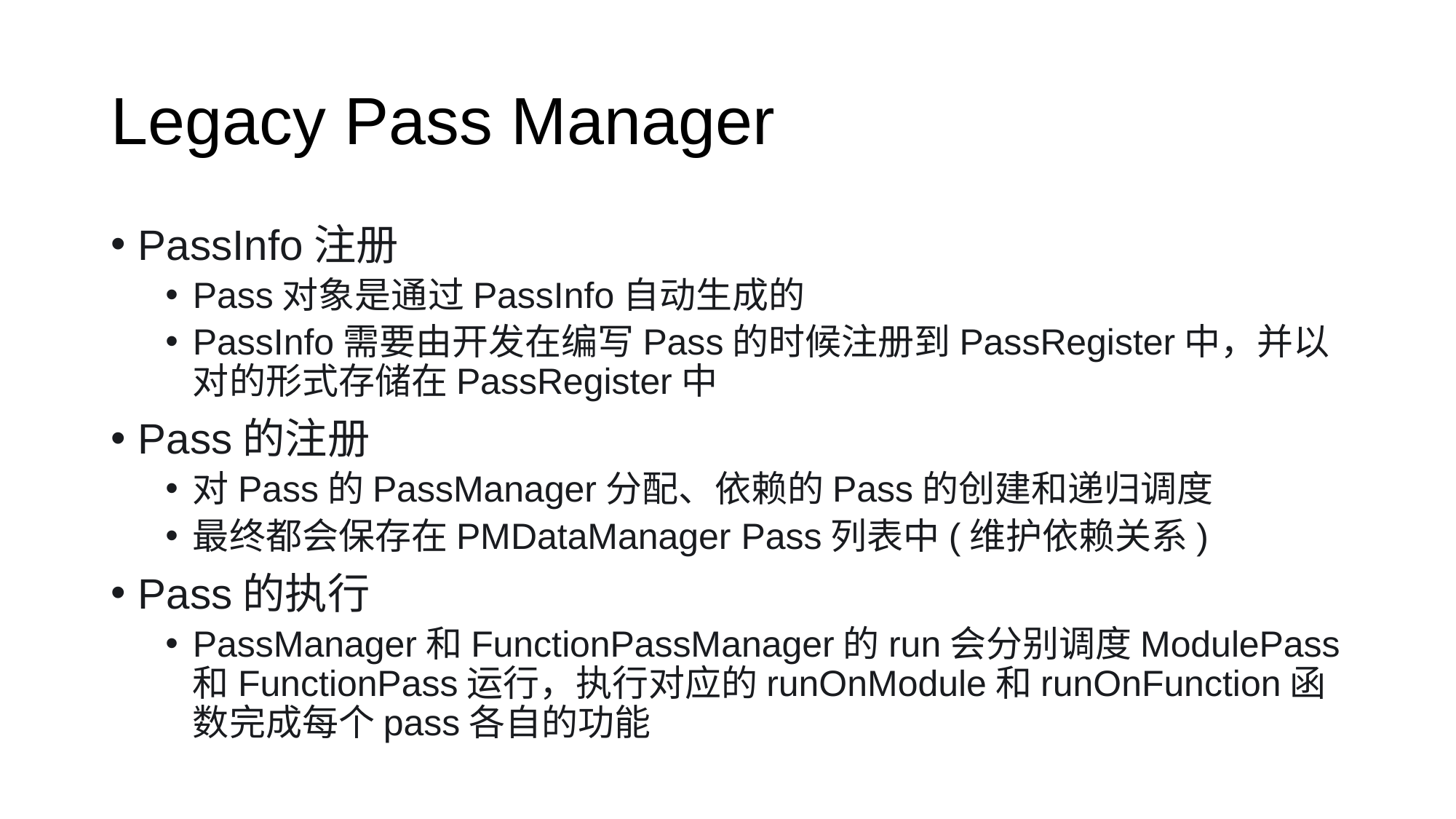

# Legacy Pass Manager
PassInfo注册
Pass对象是通过PassInfo自动生成的
PassInfo需要由开发在编写Pass的时候注册到PassRegister中，并以对的形式存储在PassRegister中
Pass的注册
对Pass的PassManager分配、依赖的Pass的创建和递归调度
最终都会保存在PMDataManager Pass列表中(维护依赖关系)
Pass的执行
PassManager和FunctionPassManager的run会分别调度ModulePass和FunctionPass运行，执行对应的runOnModule和runOnFunction函数完成每个pass各自的功能